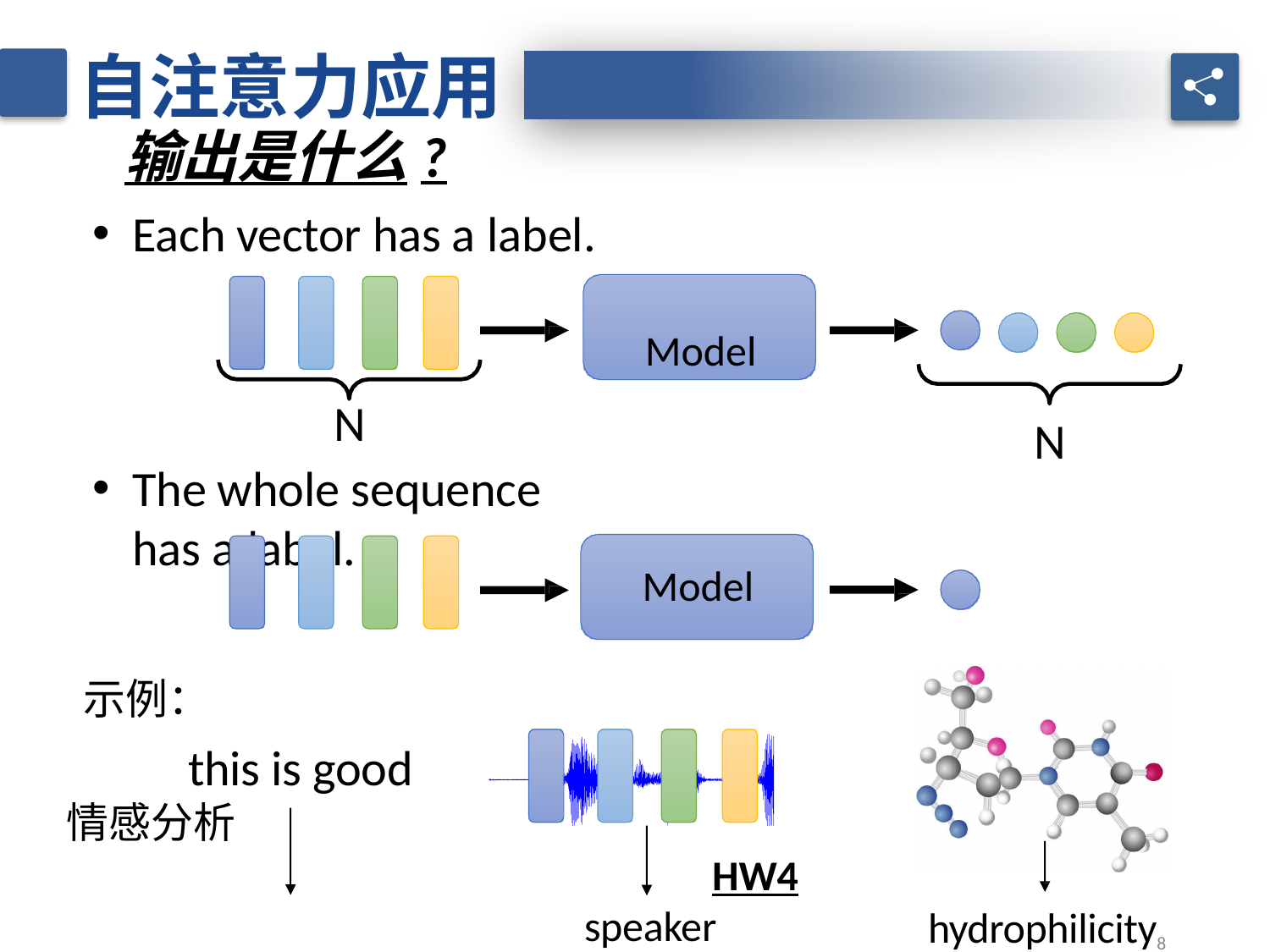

自注意力应用

输出是什么?
Each vector has a label.

Model

N
The whole sequence has a label.
N

Model

示例：

this is good
情感分析

positive

HW4
speaker
hydrophilicity8